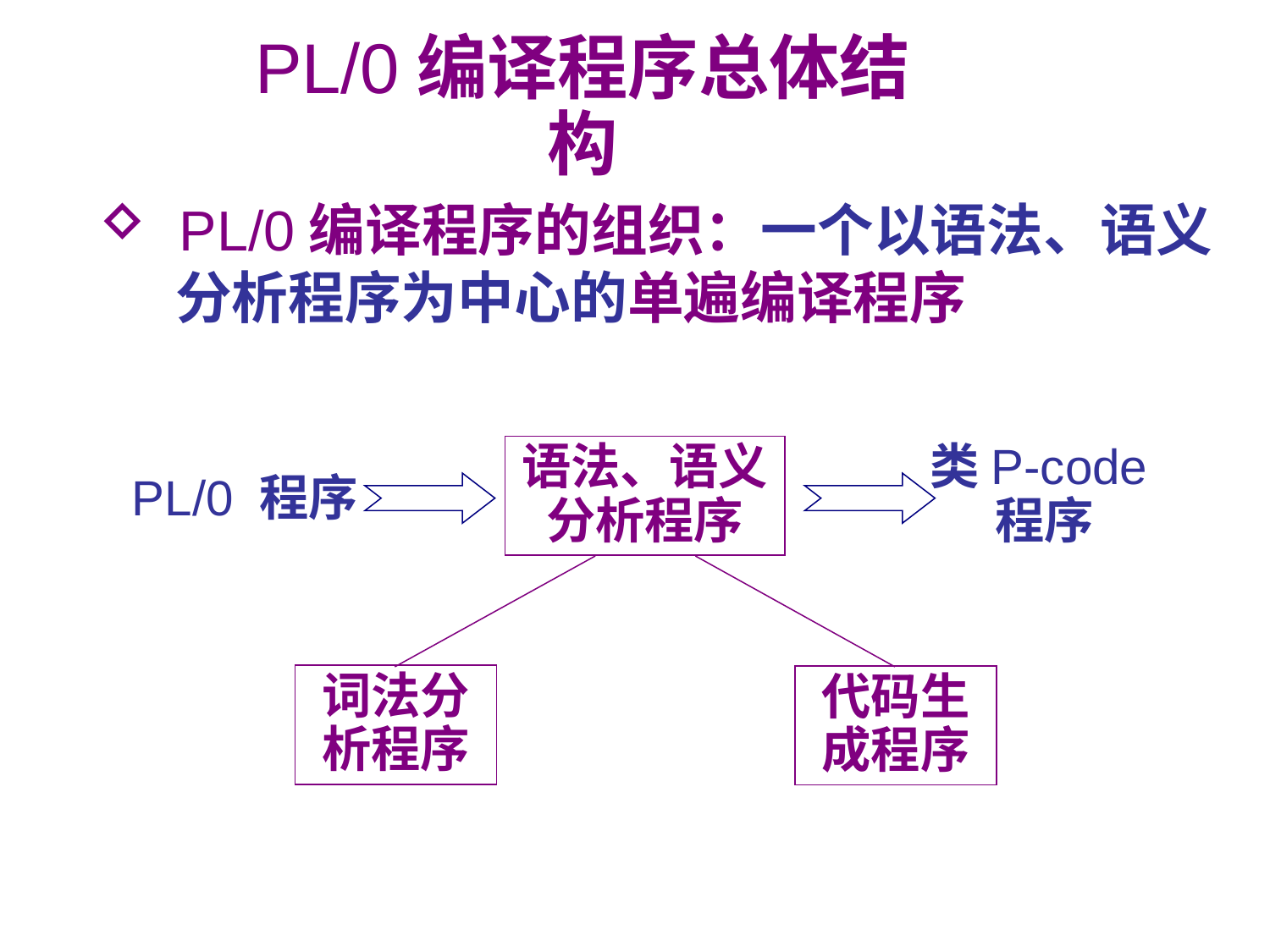

PL/0编译程序总体结构
  PL/0编译程序的组织：一个以语法、语义
     分析程序为中心的单遍编译程序
语法、语义分析程序
类P-code程序
PL/0 程序

词法分析程序
代码生成程序